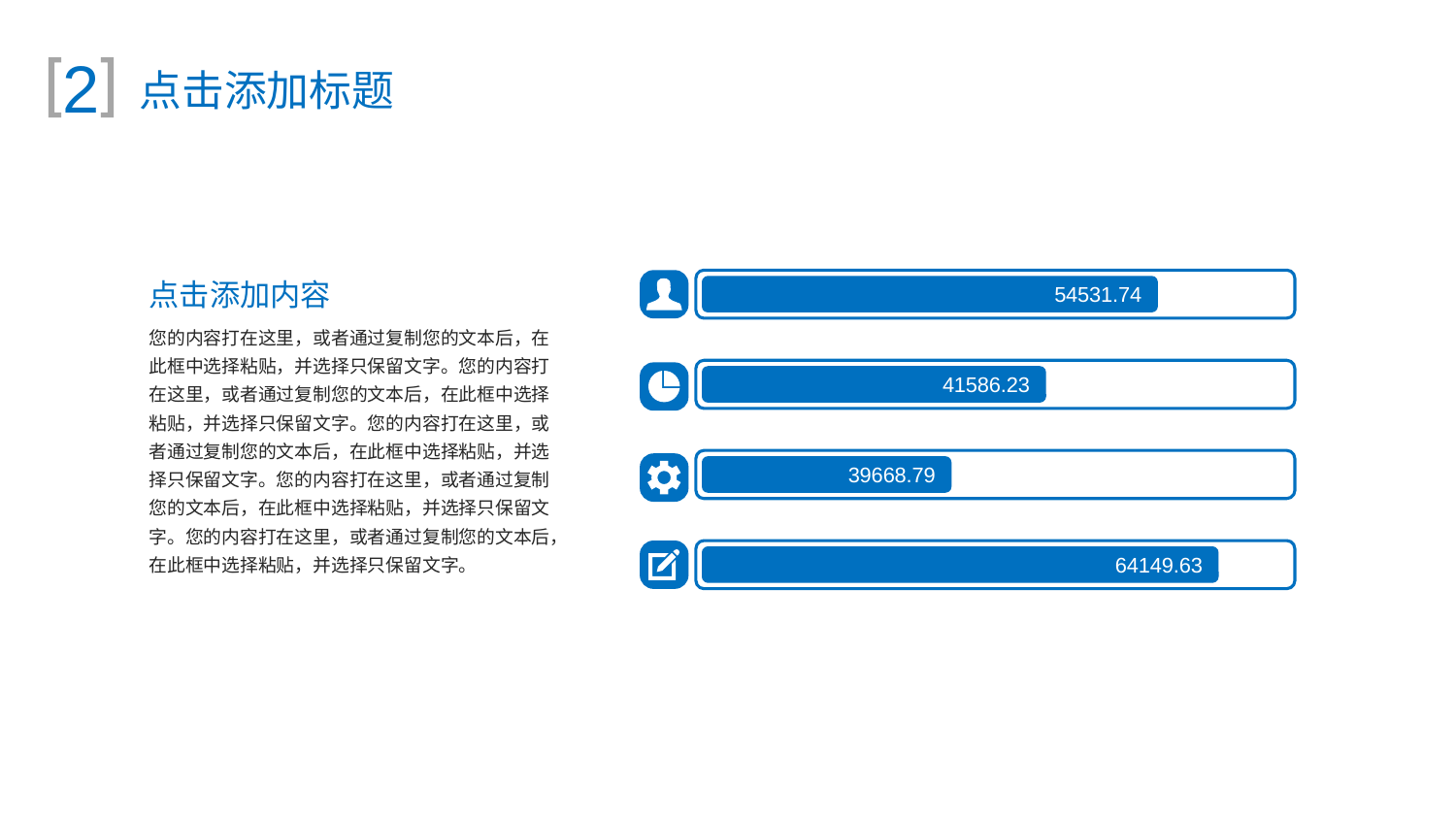

2
点击添加标题

点击添加内容

54531.74

您的内容打在这里，或者通过复制您的文本后，在此框中选择粘贴，并选择只保留文字。您的内容打在这里，或者通过复制您的文本后，在此框中选择粘贴，并选择只保留文字。您的内容打在这里，或者通过复制您的文本后，在此框中选择粘贴，并选择只保留文字。您的内容打在这里，或者通过复制您的文本后，在此框中选择粘贴，并选择只保留文字。您的内容打在这里，或者通过复制您的文本后，在此框中选择粘贴，并选择只保留文字。

41586.23

39668.79

64149.63